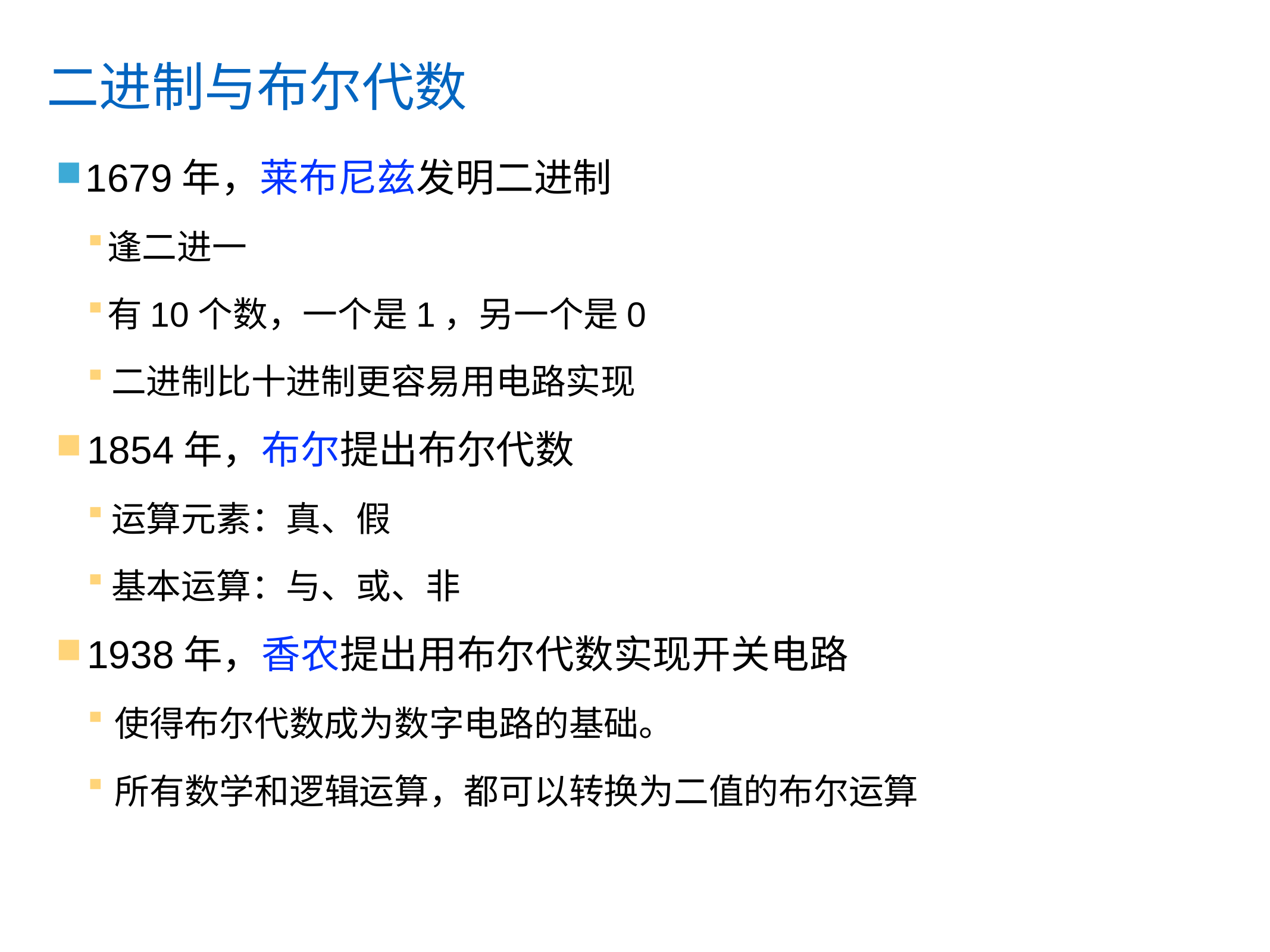

# 二进制与布尔代数
1679年，莱布尼兹发明二进制
逢二进一
有10个数，一个是1，另一个是0
二进制比十进制更容易用电路实现
1854年，布尔提出布尔代数
运算元素：真、假
基本运算：与、或、非
1938年，香农提出用布尔代数实现开关电路
使得布尔代数成为数字电路的基础。
所有数学和逻辑运算，都可以转换为二值的布尔运算
12